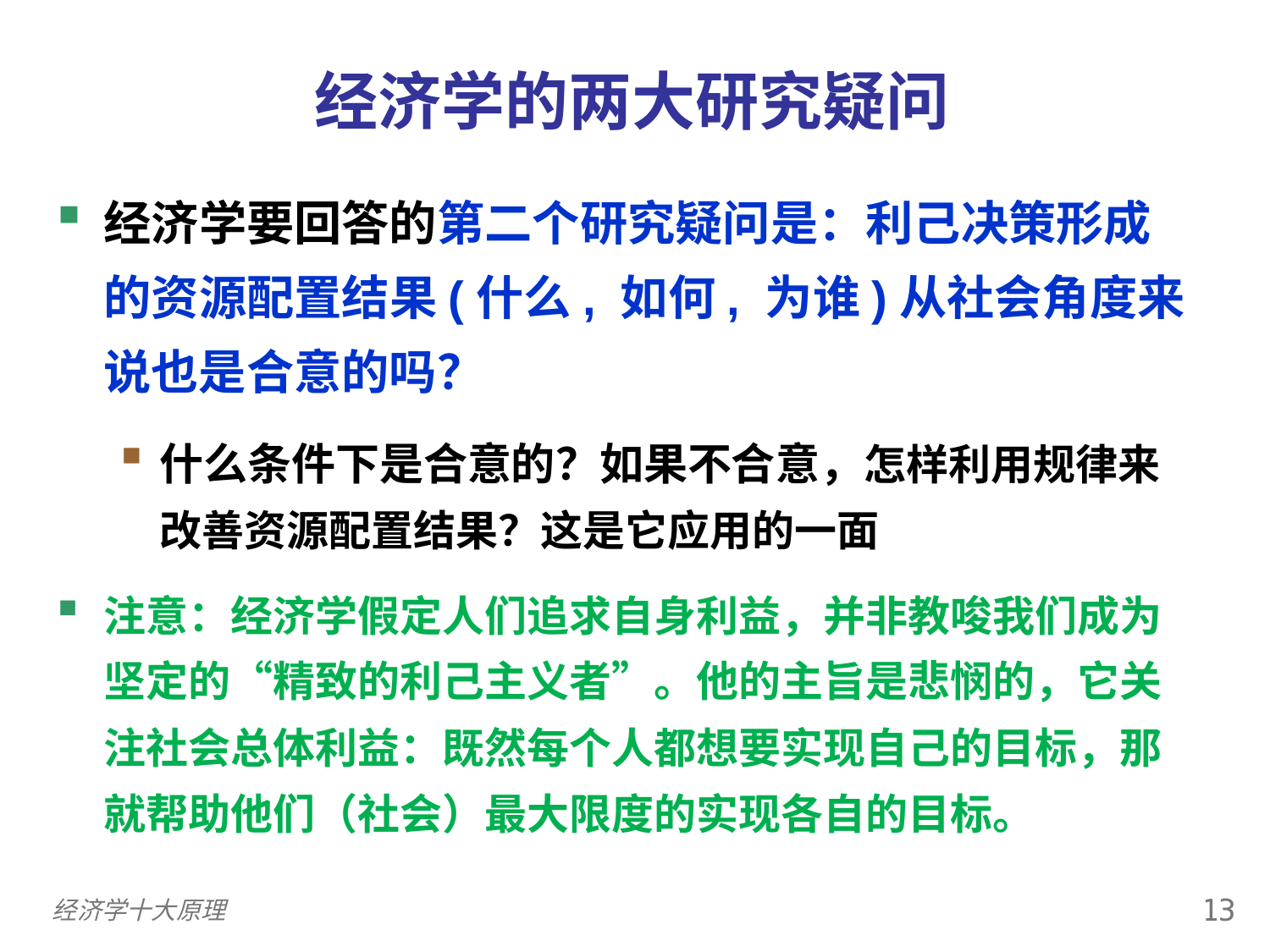

0
# 经济学的两大研究疑问
经济学要回答的第二个研究疑问是：利己决策形成的资源配置结果(什么, 如何, 为谁)从社会角度来说也是合意的吗？
什么条件下是合意的？如果不合意，怎样利用规律来改善资源配置结果？这是它应用的一面
注意：经济学假定人们追求自身利益，并非教唆我们成为坚定的“精致的利己主义者”。他的主旨是悲悯的，它关注社会总体利益：既然每个人都想要实现自己的目标，那就帮助他们（社会）最大限度的实现各自的目标。

13
经济学十大原理